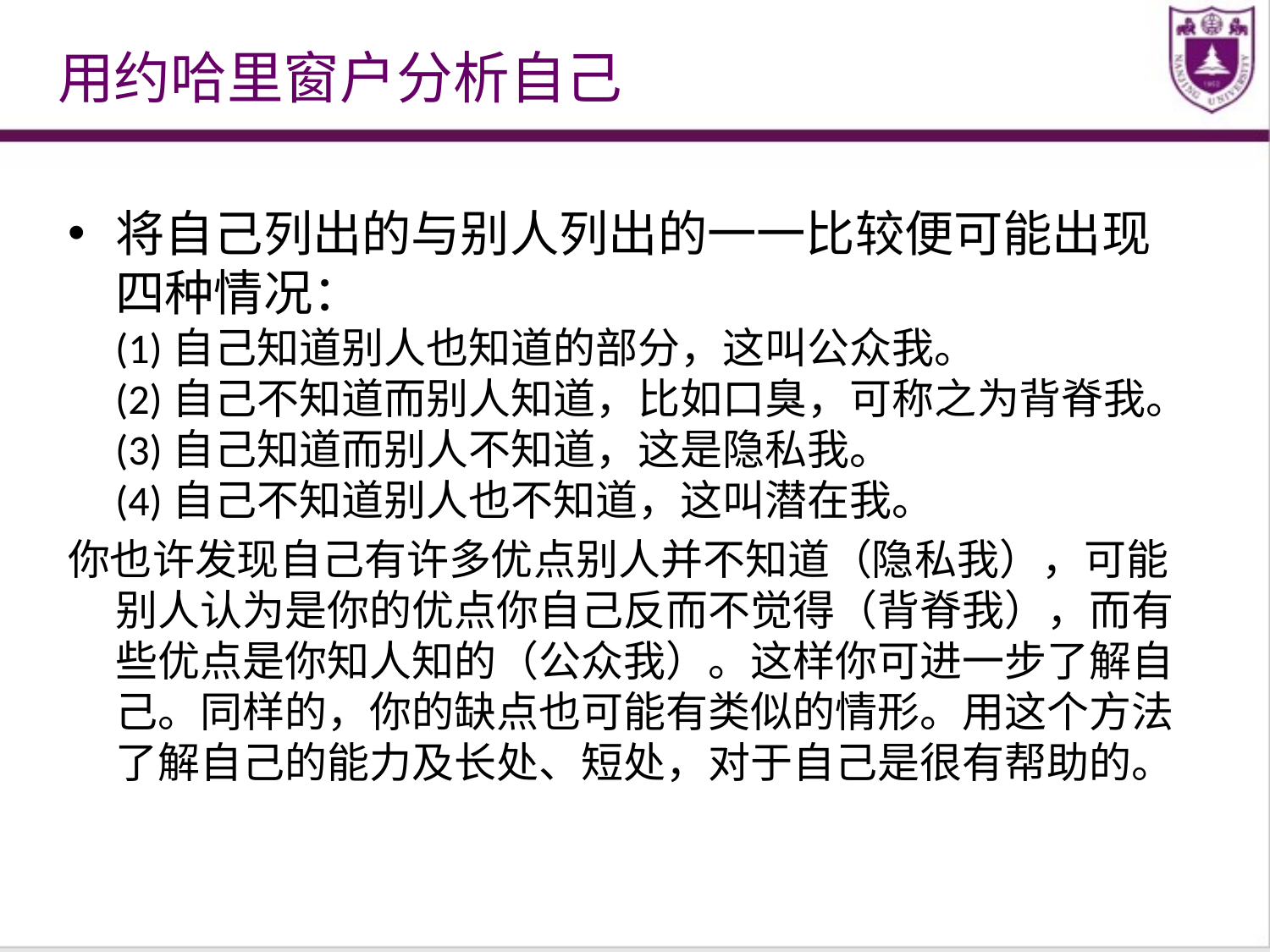

# 用约哈里窗户分析自己
将自己列出的与别人列出的一一比较便可能出现四种情况：
(1)自己知道别人也知道的部分，这叫公众我。
(2)自己不知道而别人知道，比如口臭，可称之为背脊我。
(3)自己知道而别人不知道，这是隐私我。
(4)自己不知道别人也不知道，这叫潜在我。
你也许发现自己有许多优点别人并不知道（隐私我），可能别人认为是你的优点你自己反而不觉得（背脊我），而有些优点是你知人知的（公众我）。这样你可进一步了解自己。同样的，你的缺点也可能有类似的情形。用这个方法了解自己的能力及长处、短处，对于自己是很有帮助的。